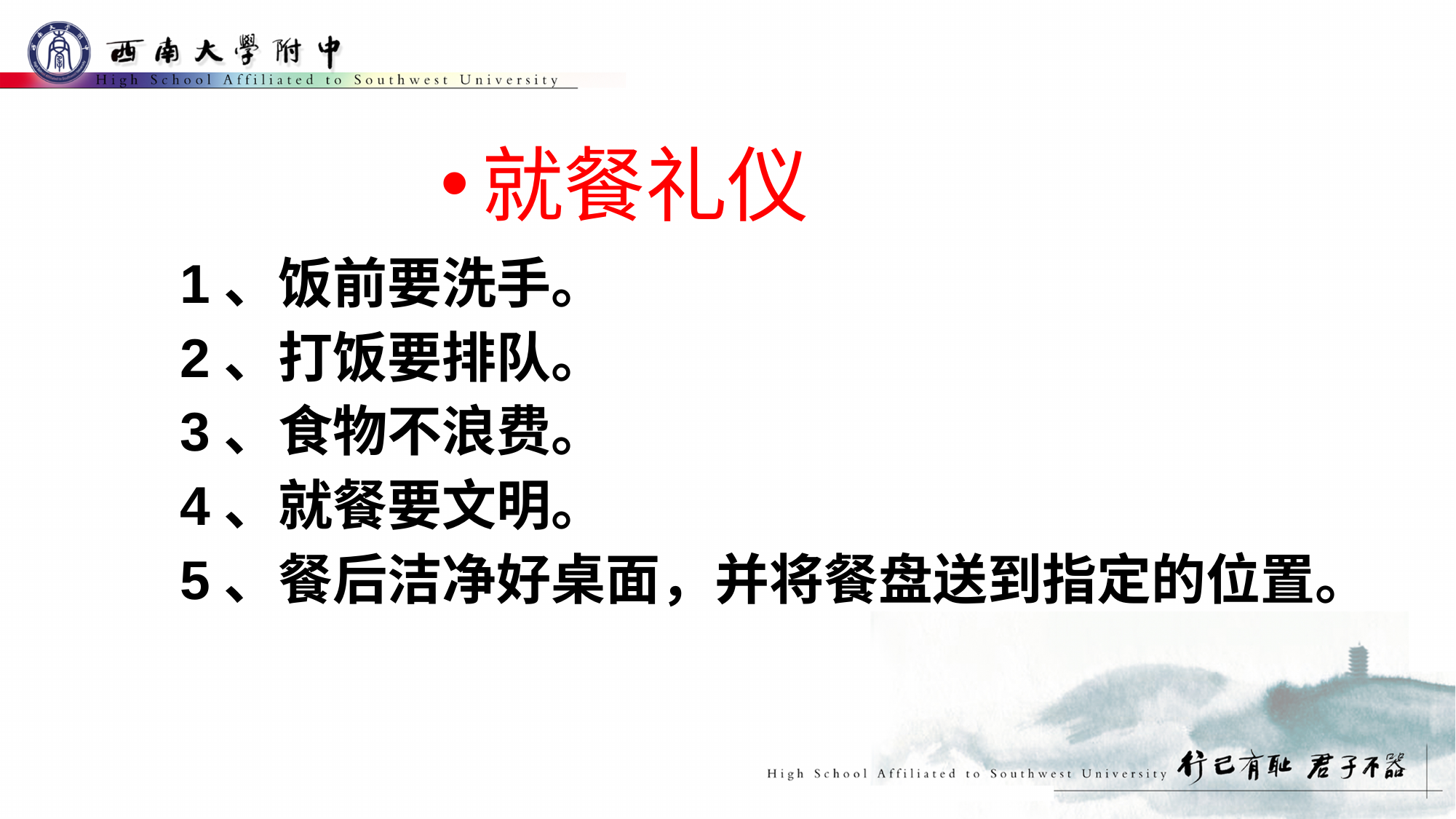

# 就餐礼仪
1、饭前要洗手。
2、打饭要排队。
3、食物不浪费。
4、就餐要文明。
5、餐后洁净好桌面，并将餐盘送到指定的位置。